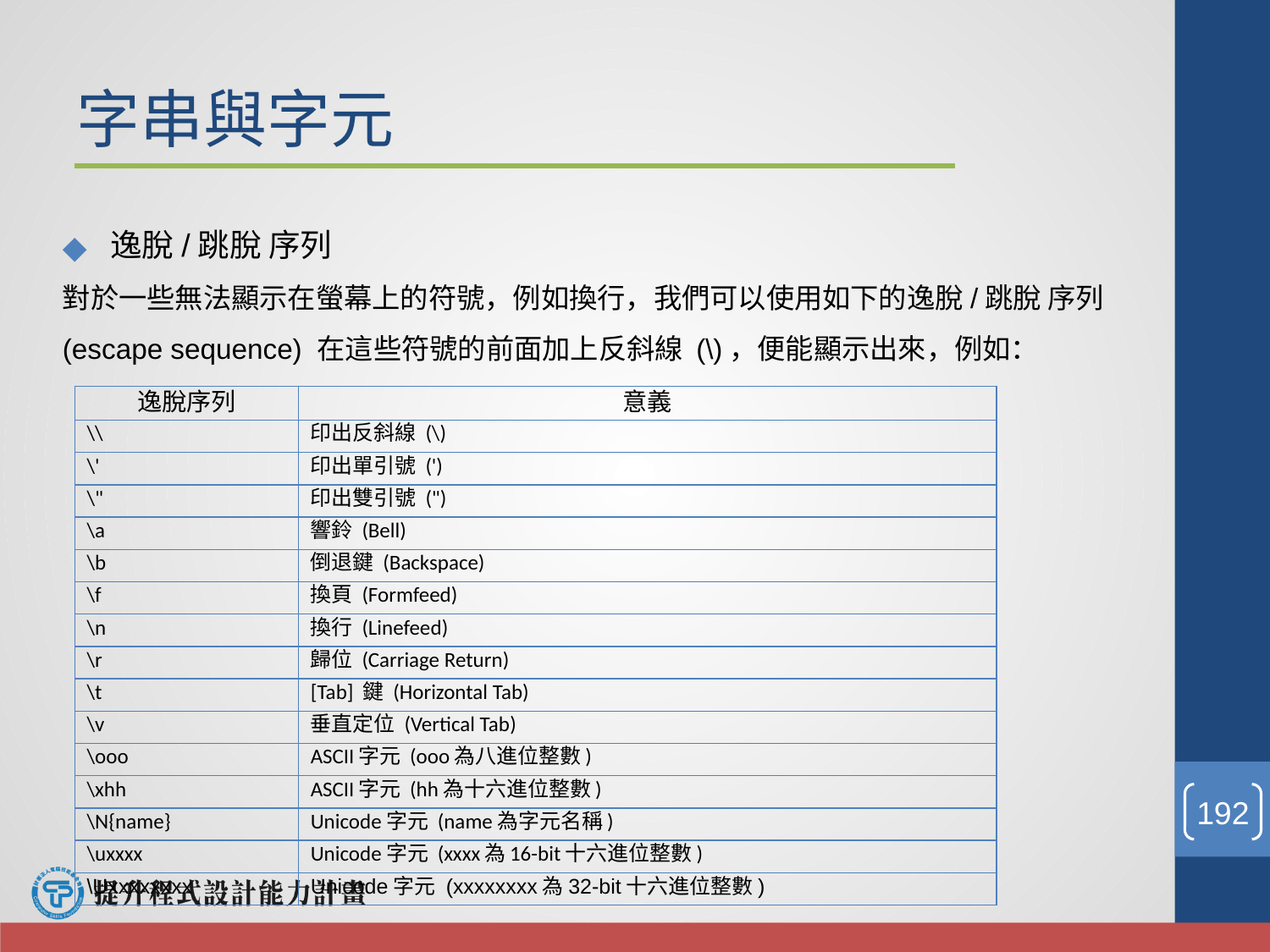

# 字串與字元
逸脫/跳脫 序列
對於一些無法顯示在螢幕上的符號，例如換行，我們可以使用如下的逸脫/跳脫 序列 (escape sequence) 在這些符號的前面加上反斜線 (\)，便能顯示出來，例如：

| 逸脫序列 | 意義 |
| --- | --- |
| \\ | 印出反斜線 (\) |
| \' | 印出單引號 (') |
| \" | 印出雙引號 (") |
| \a | 響鈴 (Bell) |
| \b | 倒退鍵 (Backspace) |
| \f | 換頁 (Formfeed) |
| \n | 換行 (Linefeed) |
| \r | 歸位 (Carriage Return) |
| \t | [Tab] 鍵 (Horizontal Tab) |
| \v | 垂直定位 (Vertical Tab) |
| \ooo | ASCII字元 (ooo為八進位整數) |
| \xhh | ASCII字元 (hh為十六進位整數) |
| \N{name} | Unicode字元 (name為字元名稱) |
| \uxxxx | Unicode字元 (xxxx為16-bit十六進位整數) |
| \Uxxxxxxxx | Unicode字元 (xxxxxxxx為32-bit十六進位整數) |

192